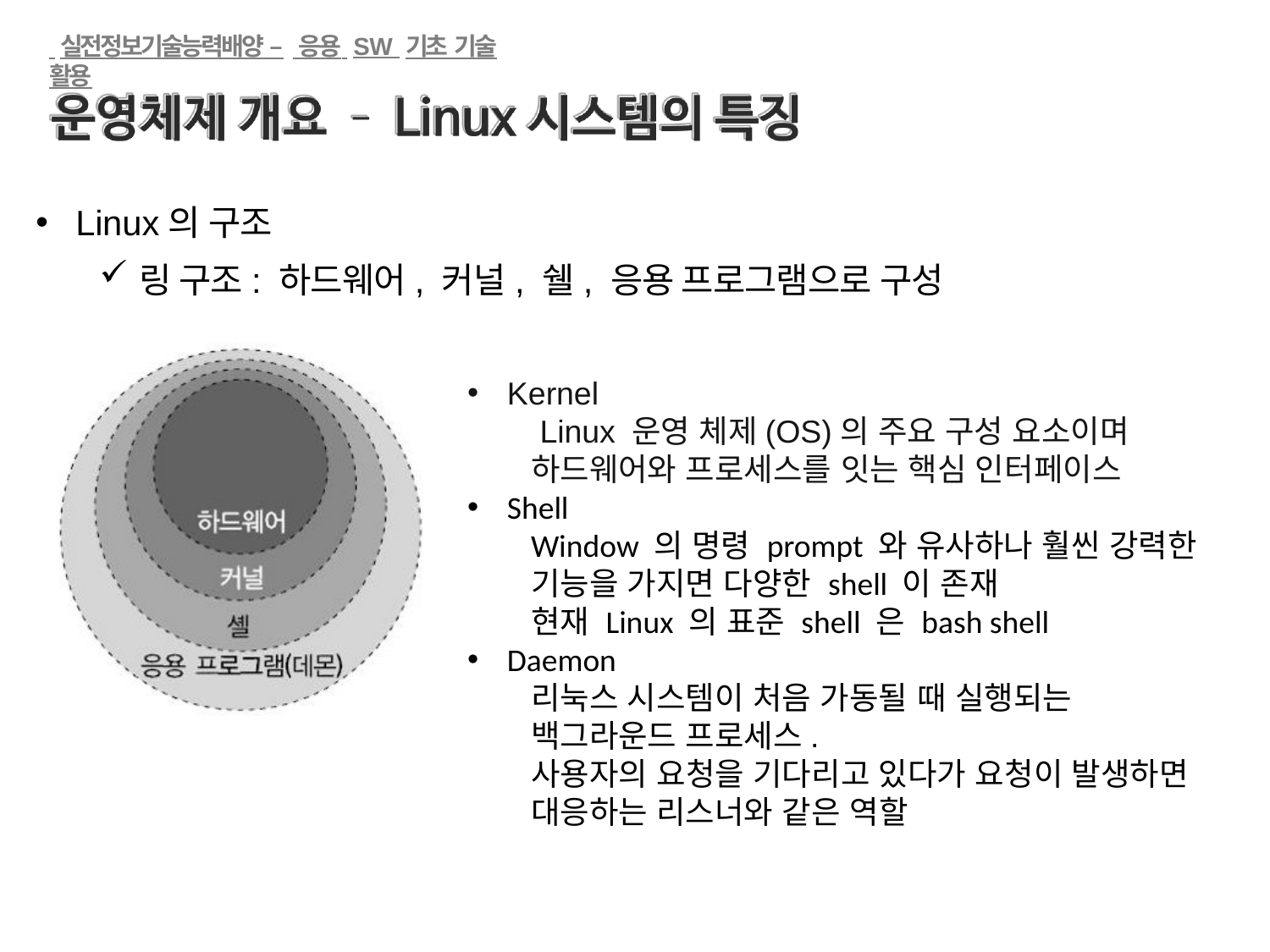

실전정보기술능력배양 – 응용 SW 기초 기술 활용

Linux의 구조
링 구조: 하드웨어, 커널, 쉘, 응용 프로그램으로 구성

Kernel
 Linux 운영 체제(OS)의 주요 구성 요소이며 하드웨어와 프로세스를 잇는 핵심 인터페이스
Shell
Window 의 명령 prompt 와 유사하나 훨씬 강력한 기능을 가지면 다양한 shell 이 존재
현재 Linux 의 표준 shell 은 bash shell
Daemon
리눅스 시스템이 처음 가동될 때 실행되는 백그라운드 프로세스.
사용자의 요청을 기다리고 있다가 요청이 발생하면 대응하는 리스너와 같은 역할
331